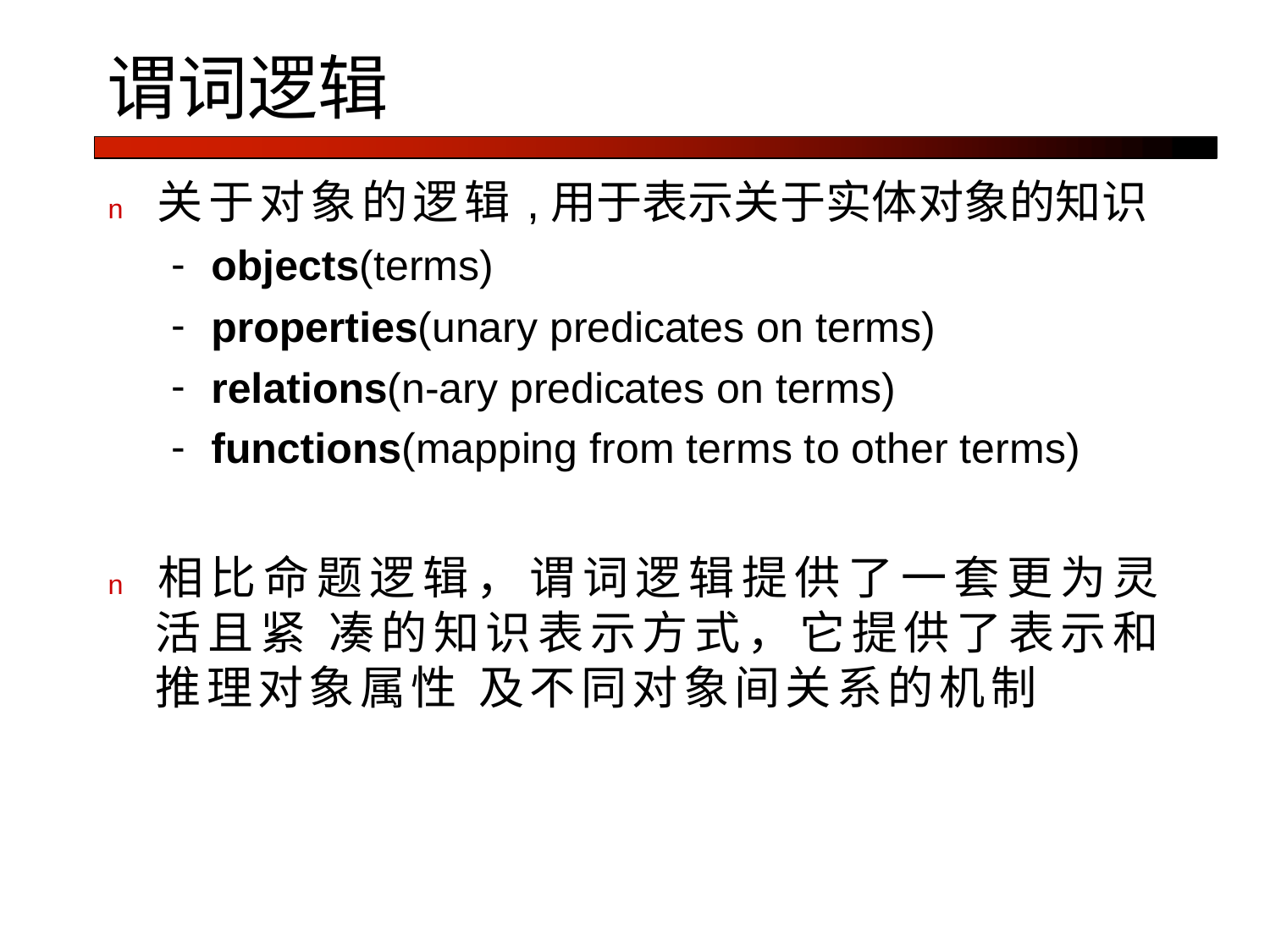

# 谓词逻辑

n	关于对象的逻辑,用于表示关于实体对象的知识

objects(terms)

properties(unary predicates on terms)

relations(n-ary predicates on terms)

functions(mapping from terms to other terms)

n	相比命题逻辑，谓词逻辑提供了一套更为灵活且紧 凑的知识表示方式，它提供了表示和推理对象属性 及不同对象间关系的机制